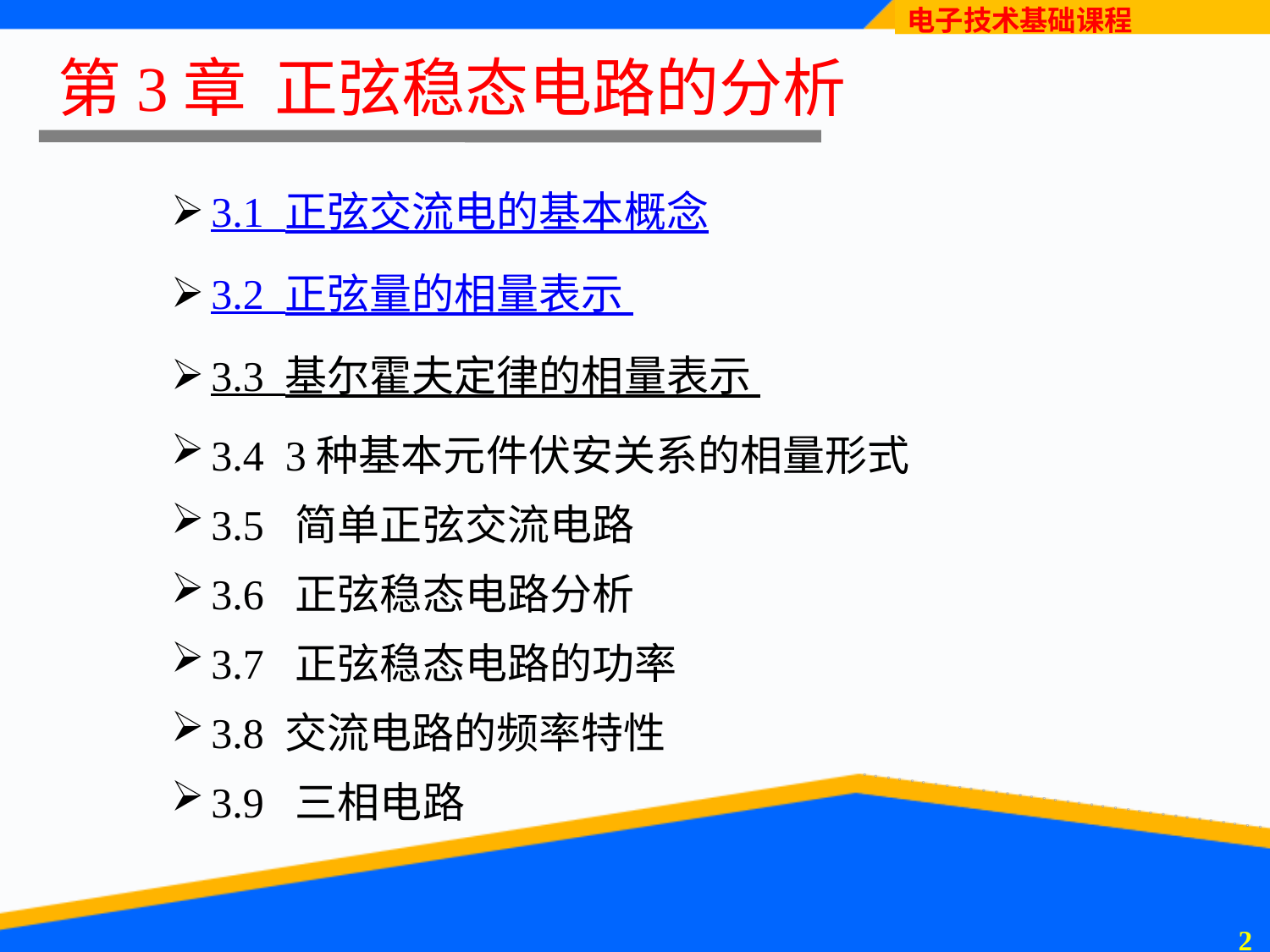

# 第3章  正弦稳态电路的分析
3.1  正弦交流电的基本概念
3.2  正弦量的相量表示
3.3  基尔霍夫定律的相量表示
3.4  3种基本元件伏安关系的相量形式
3.5  简单正弦交流电路
3.6  正弦稳态电路分析
3.7  正弦稳态电路的功率
3.8 交流电路的频率特性
3.9  三相电路
2